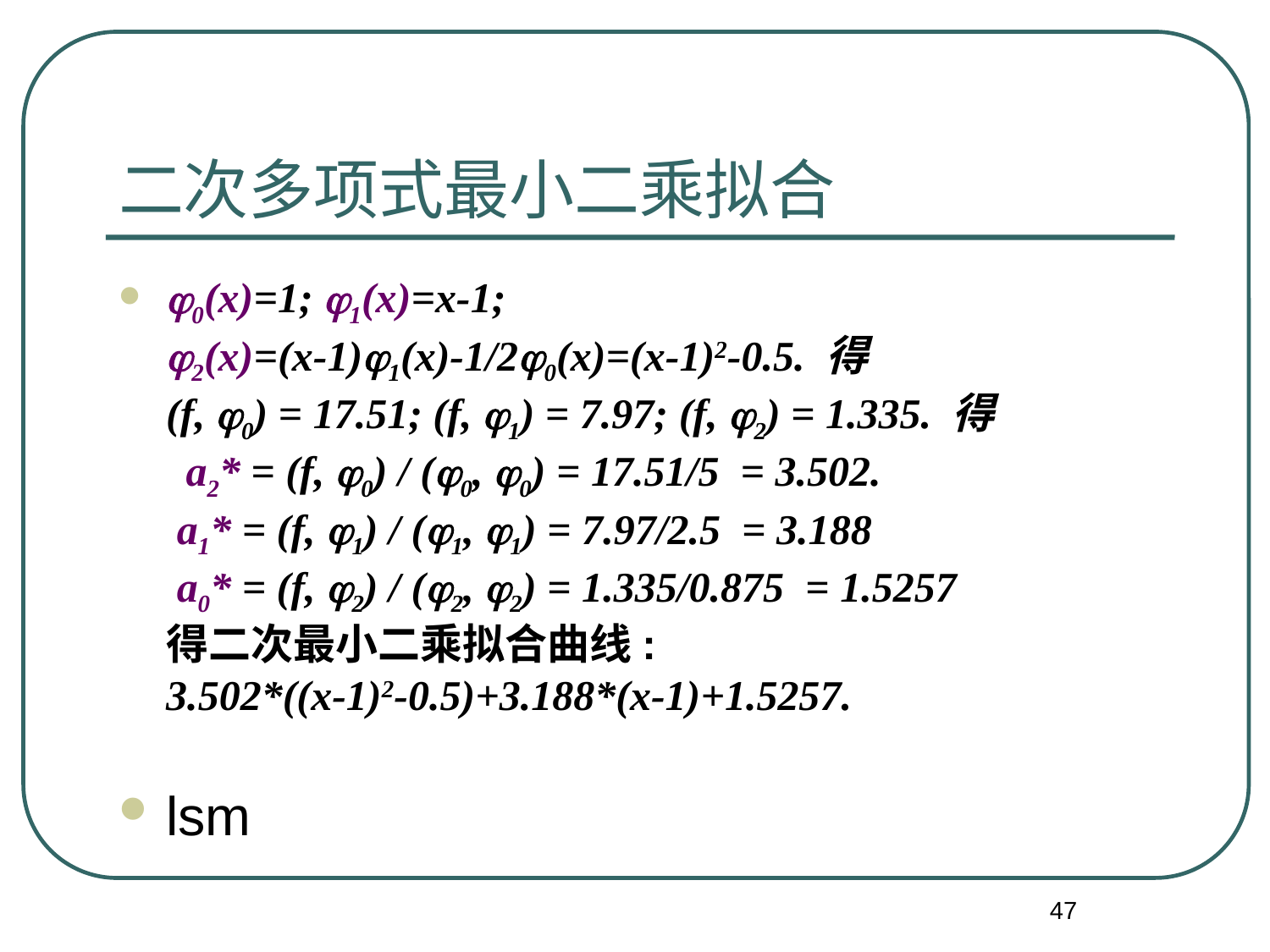

# 二次多项式最小二乘拟合
ϕ0(x)=1; ϕ1(x)=x-1;
ϕ2(x)=(x-1)ϕ1(x)-1/2ϕ0(x)=(x-1)2-0.5. 得
(f, ϕ0) = 17.51; (f, ϕ1) = 7.97; (f, ϕ2) = 1.335. 得
 a2* = (f, ϕ0) / (ϕ0, ϕ0) = 17.51/5  = 3.502.
 a1* = (f, ϕ1) / (ϕ1, ϕ1) = 7.97/2.5  = 3.188
 a0* = (f, ϕ2) / (ϕ2, ϕ2) = 1.335/0.875  = 1.5257
得二次最小二乘拟合曲线:
3.502*((x-1)2-0.5)+3.188*(x-1)+1.5257.
lsm
47